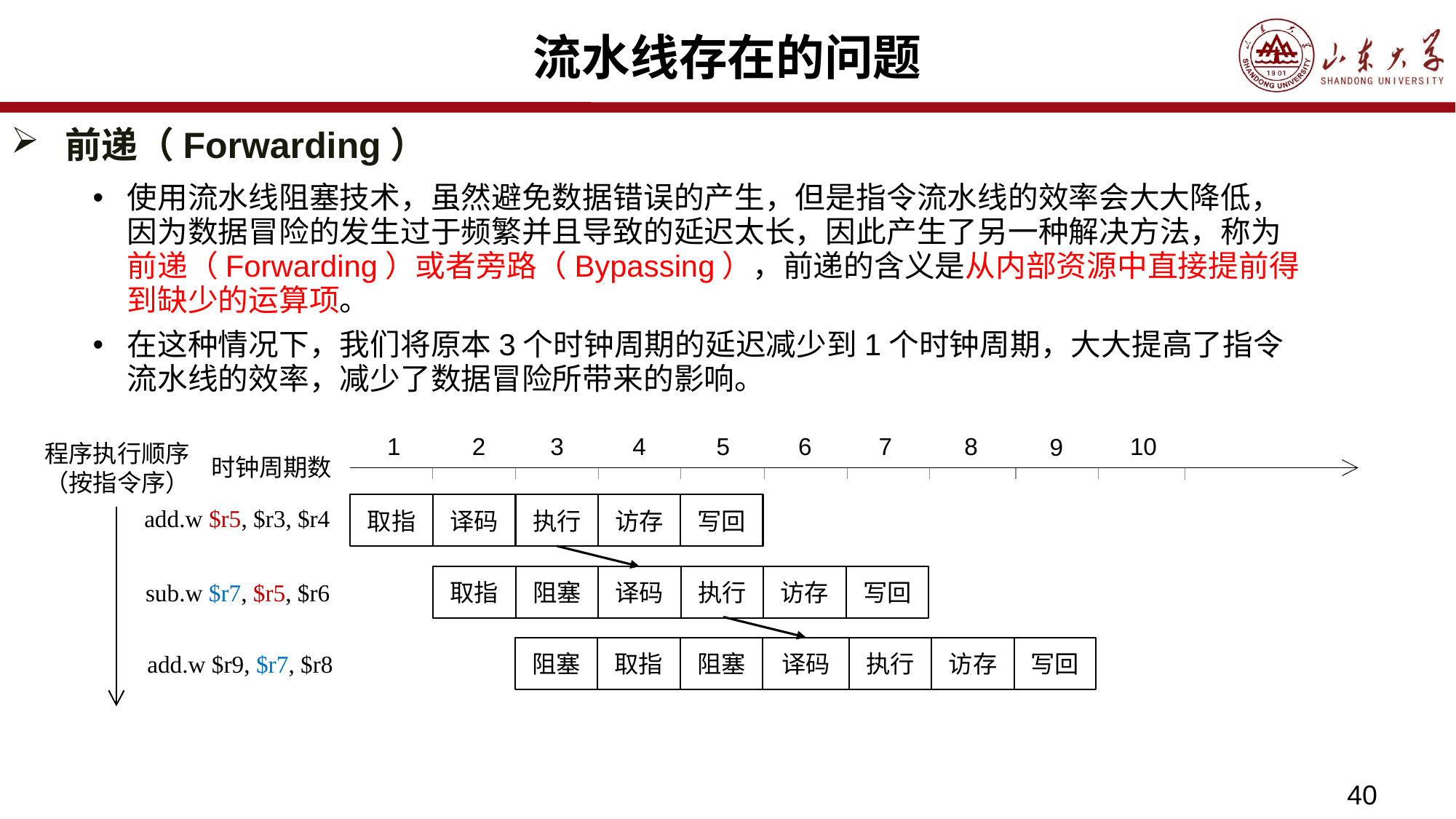

# 流水线存在的问题
前递（Forwarding）
使用流水线阻塞技术，虽然避免数据错误的产生，但是指令流水线的效率会大大降低，因为数据冒险的发生过于频繁并且导致的延迟太长，因此产生了另一种解决方法，称为前递（Forwarding）或者旁路（Bypassing），前递的含义是从内部资源中直接提前得到缺少的运算项。
在这种情况下，我们将原本3个时钟周期的延迟减少到1个时钟周期，大大提高了指令流水线的效率，减少了数据冒险所带来的影响。

3
4
5
6
7
8
10
1
2
9
时钟周期数
程序执行顺序（按指令序）
取指
译码
执行
访存
写回
add.w $r5, $r3, $r4
取指
阻塞
译码
执行
访存
写回
sub.w $r7, $r5, $r6
阻塞
取指
阻塞
译码
执行
访存
写回
add.w $r9, $r7, $r8
40